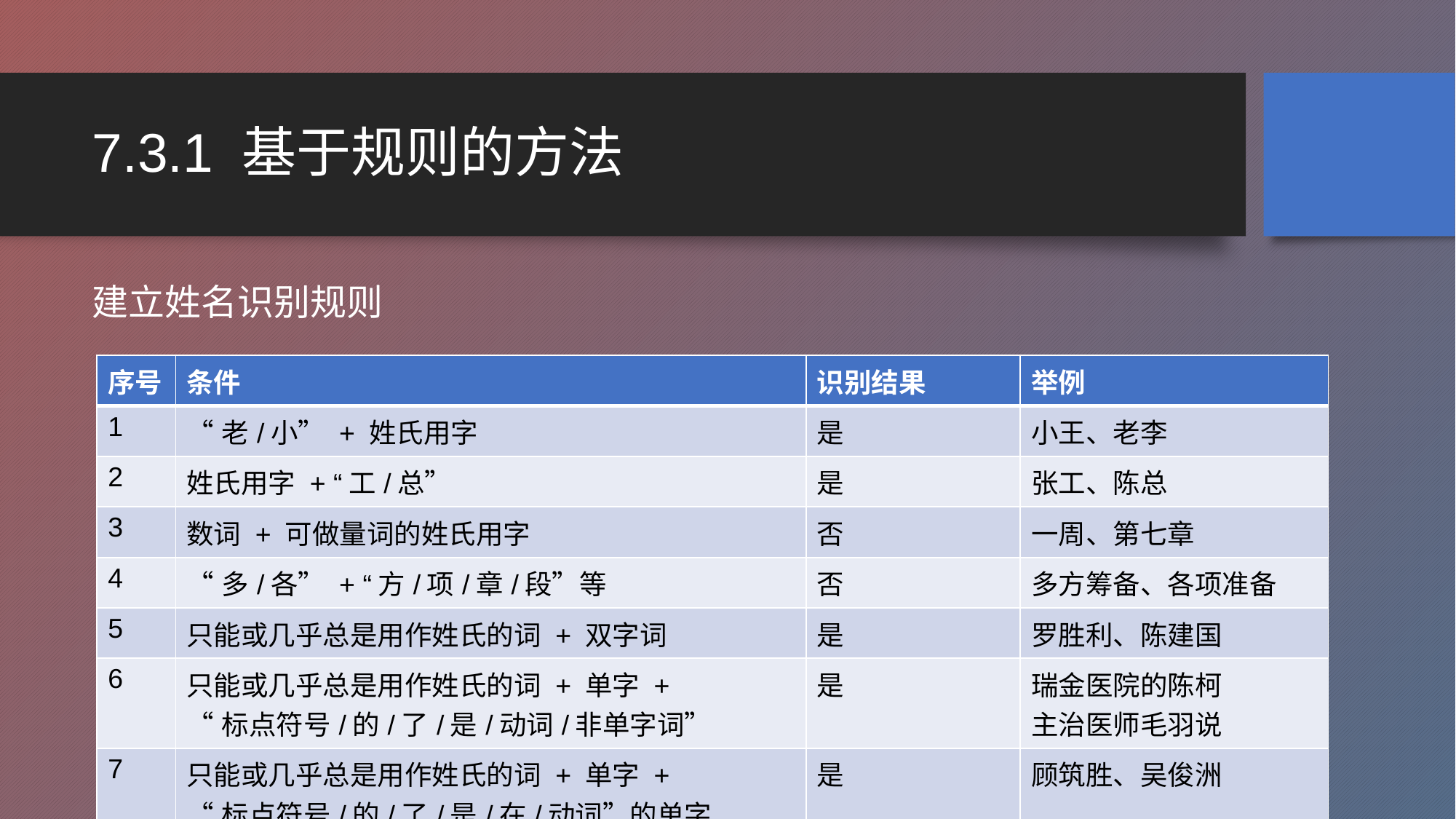

# 7.3.1 基于规则的方法
建立姓名识别规则

| 序号 | 条件 | 识别结果 | 举例 |
| --- | --- | --- | --- |
| 1 | “老/小” + 姓氏用字 | 是 | 小王、老李 |
| 2 | 姓氏用字 + “工/总” | 是 | 张工、陈总 |
| 3 | 数词 + 可做量词的姓氏用字 | 否 | 一周、第七章 |
| 4 | “多/各” + “方/项/章/段”等 | 否 | 多方筹备、各项准备 |
| 5 | 只能或几乎总是用作姓氏的词 + 双字词 | 是 | 罗胜利、陈建国 |
| 6 | 只能或几乎总是用作姓氏的词 + 单字 + “标点符号/的/了/是/动词/非单字词” | 是 | 瑞金医院的陈柯 主治医师毛羽说 |
| 7 | 只能或几乎总是用作姓氏的词 + 单字 + “标点符号/的/了/是/在/动词”的单字 | 是 | 顾筑胜、吴俊洲 |